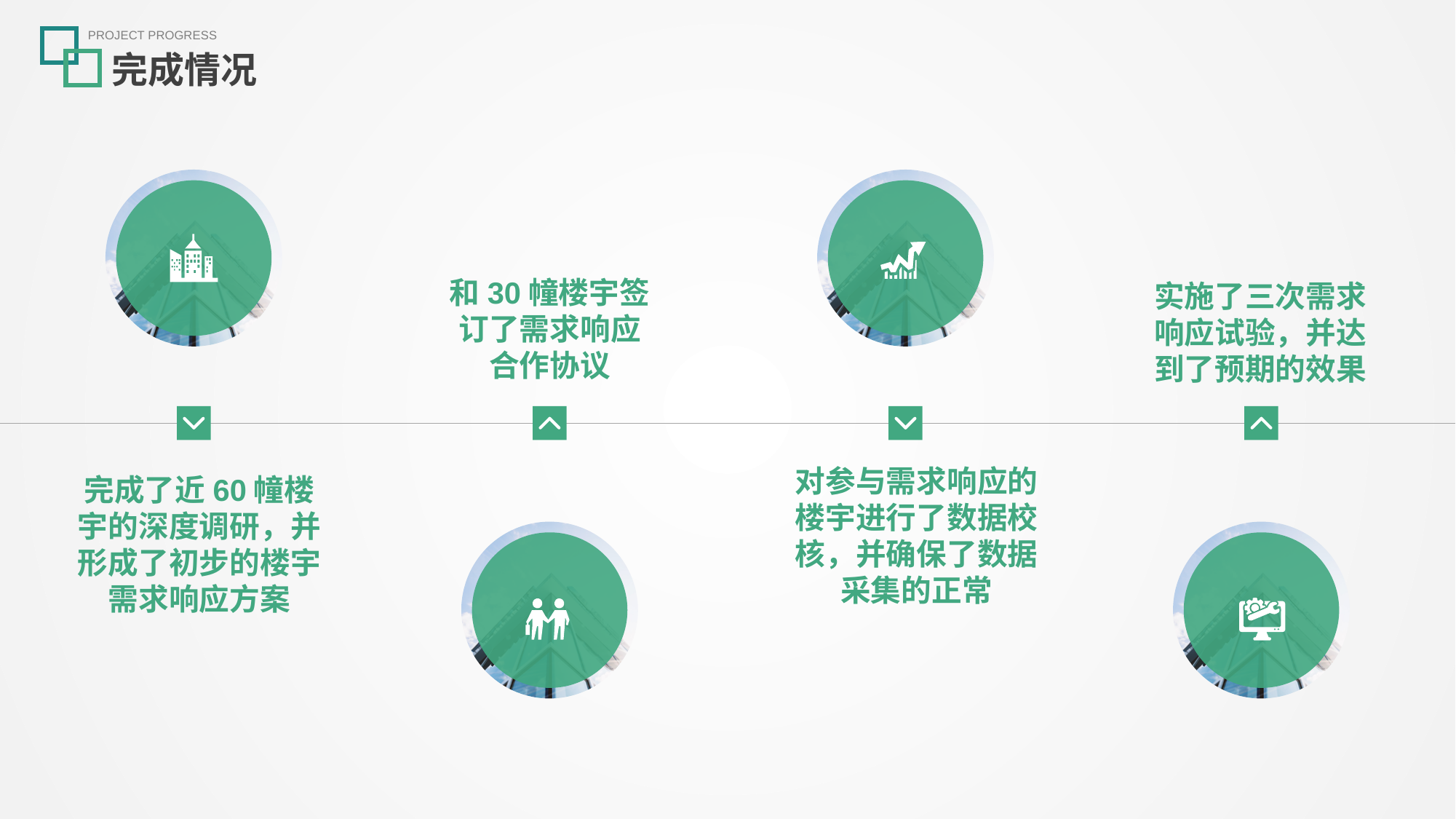

PROJECT PROGRESS

完成情况

和30幢楼宇签订了需求响应合作协议
实施了三次需求响应试验，并达到了预期的效果

对参与需求响应的楼宇进行了数据校核，并确保了数据采集的正常
完成了近60幢楼宇的深度调研，并形成了初步的楼宇需求响应方案